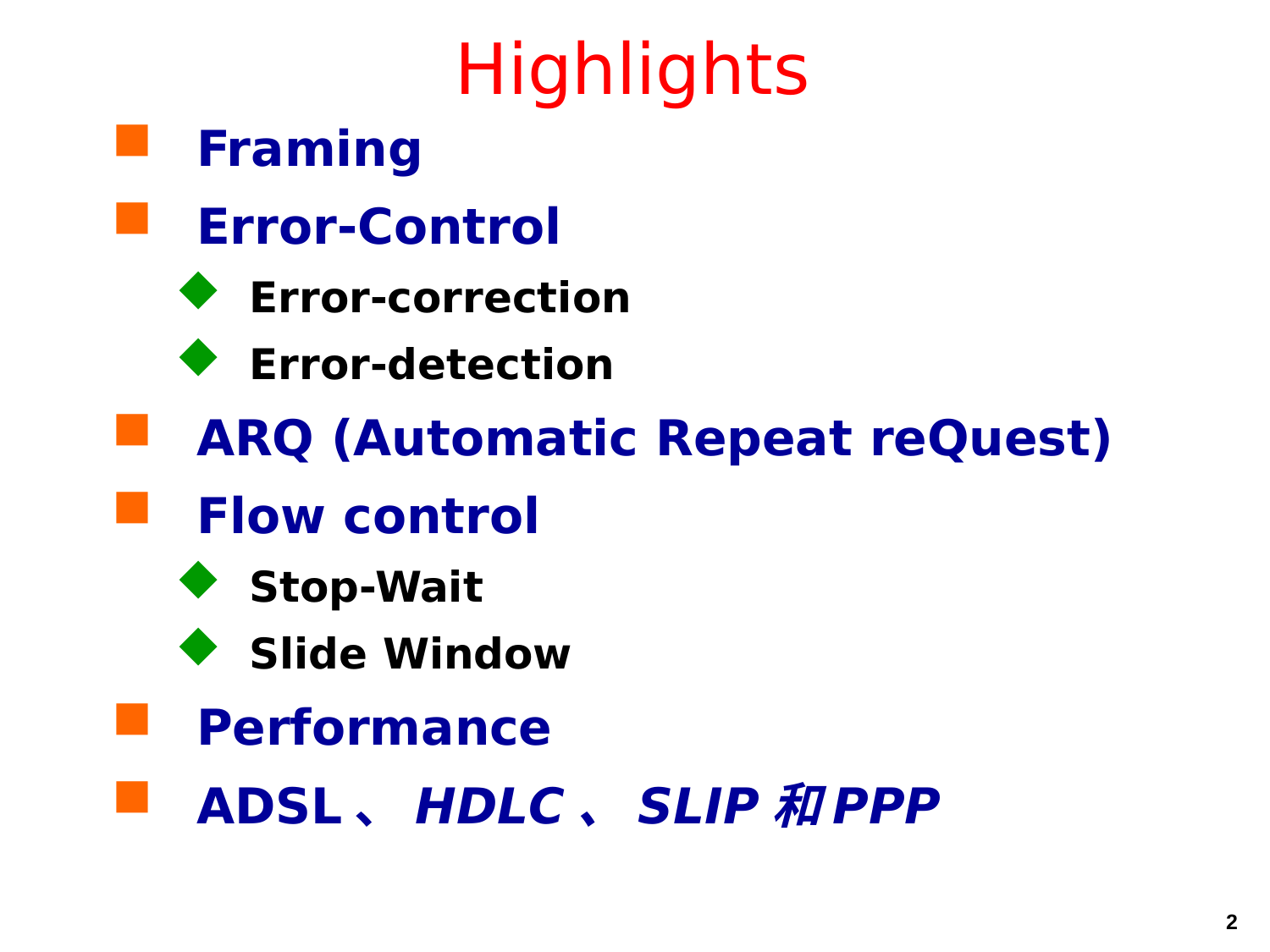

# Highlights
Framing
Error-Control
Error-correction
Error-detection
ARQ (Automatic Repeat reQuest)
Flow control
Stop-Wait
Slide Window
Performance
ADSL、HDLC、SLIP和PPP